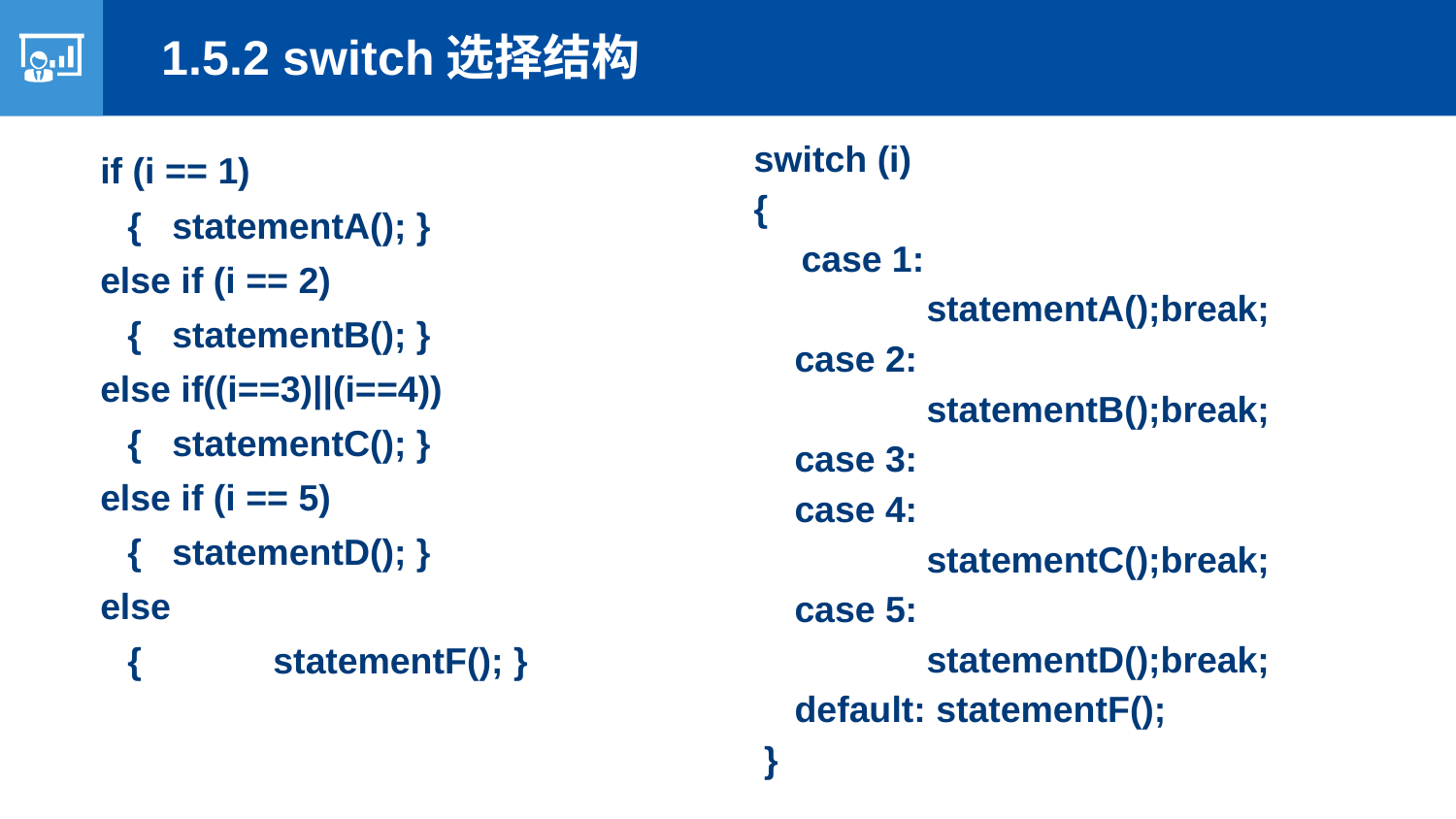

1.5.2 switch选择结构
switch (i)
{
  	  case 1:
		statementA();break;
    case 2:
		statementB();break;
    case 3:
    case 4:
		statementC();break;
    case 5:
		statementD();break;
    default: statementF();
 }
if (i == 1)
	{   statementA(); }
else if (i == 2)
	{   statementB(); }
else if((i==3)||(i==4))
	{   statementC(); }
else if (i == 5)
	{   statementD(); }
else
	{ 	statementF(); }